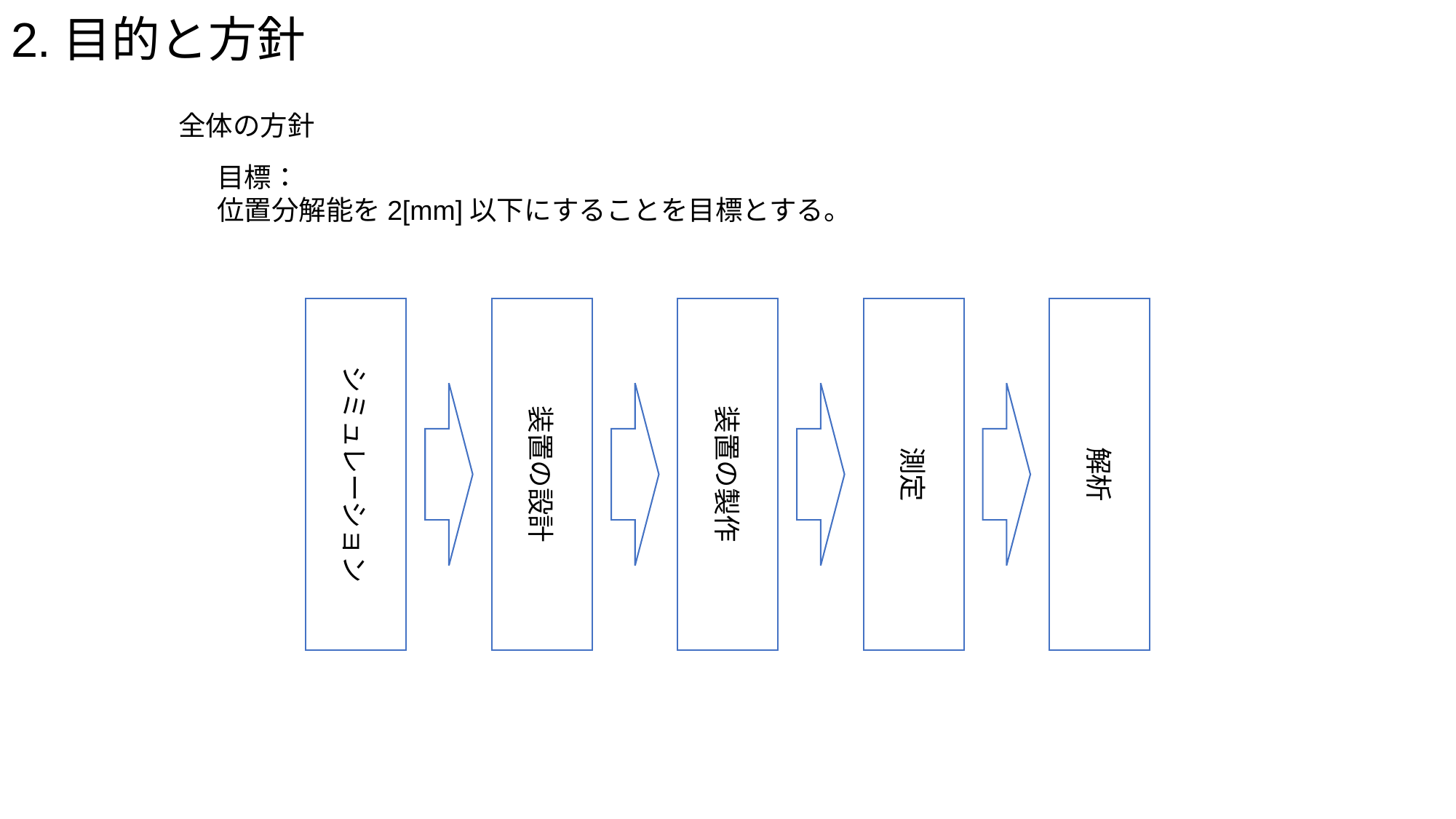

# 2.目的と方針
全体の方針
目標：
位置分解能を2[mm]以下にすることを目標とする。
シミュレーション
装置の設計
装置の製作
測定
解析